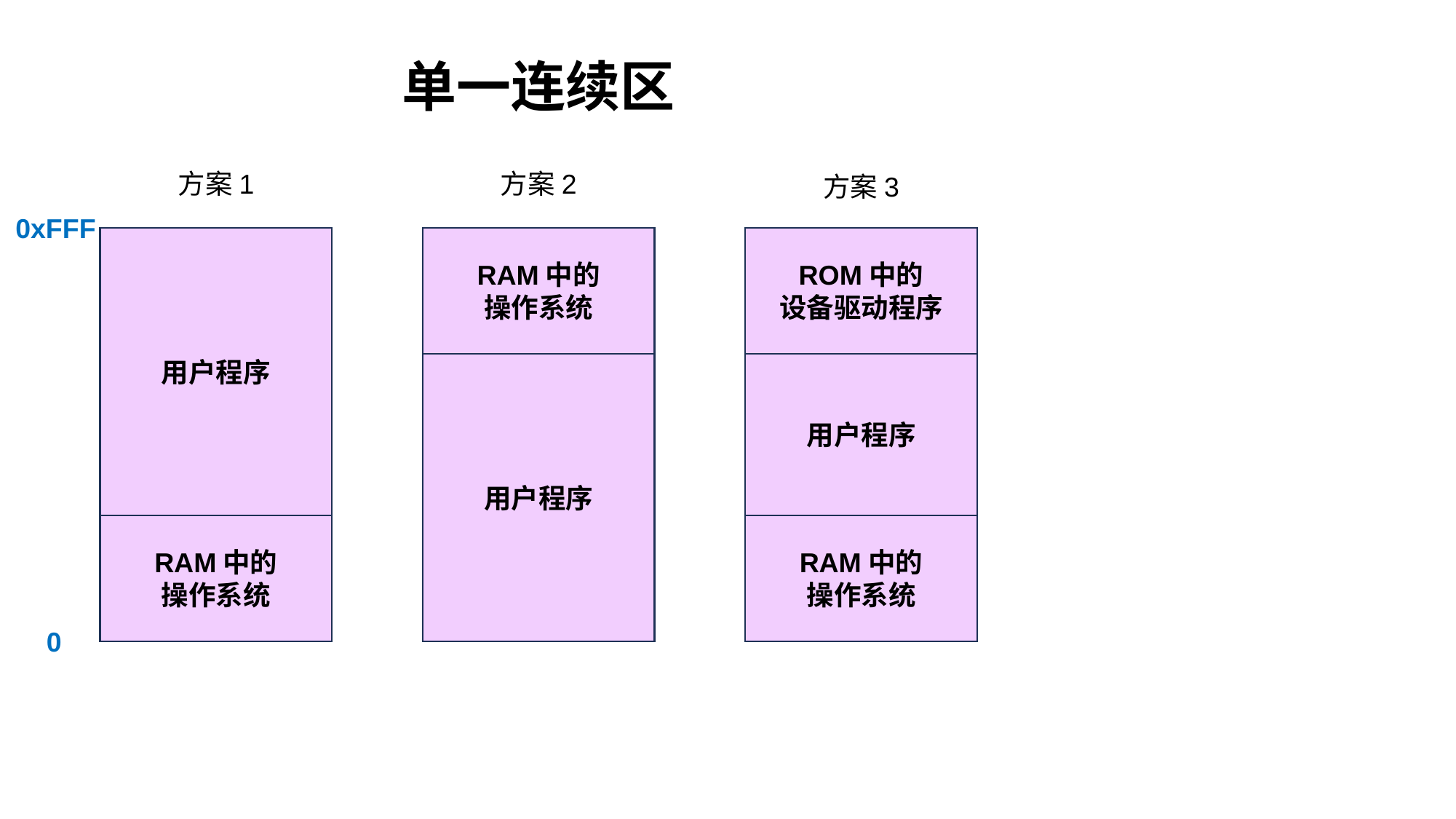

单一连续区
方案1
方案2
方案3
0xFFF
用户程序
RAM中的
操作系统
ROM中的
设备驱动程序
用户程序
用户程序
RAM中的
操作系统
RAM中的
操作系统
0